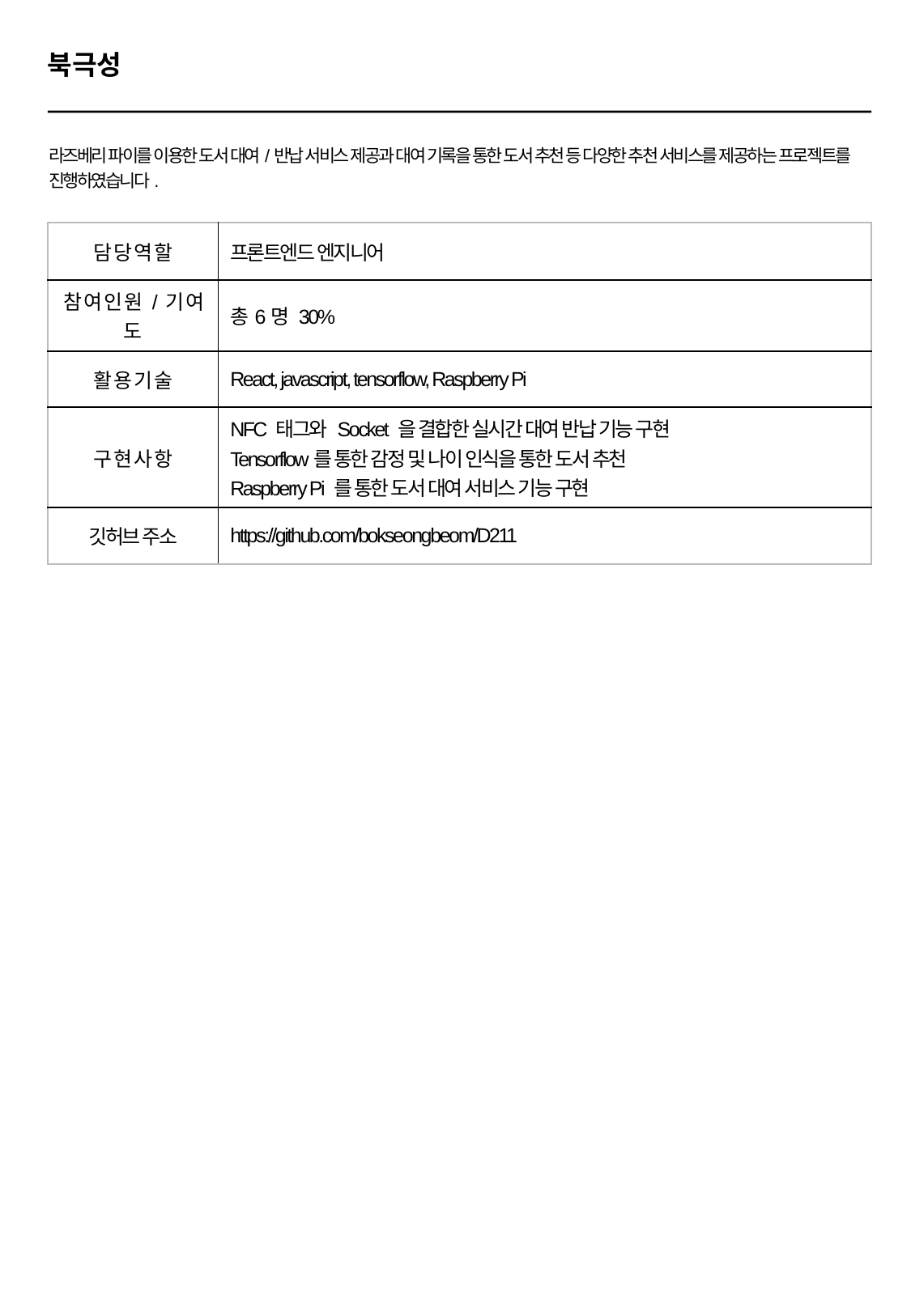

북극성

라즈베리 파이를 이용한 도서 대여/반납 서비스 제공과 대여 기록을 통한 도서 추천 등 다양한 추천 서비스를 제공하는 프로젝트를 진행하였습니다.
| 담 당 역 할 | 프론트엔드 엔지니어 |
| --- | --- |
| 참 여 인 원 / 기 여 도 | 총6명 30% |
| 활 용 기 술 | React, javascript, tensorflow, Raspberry Pi |
| 구 현 사 항 | NFC 태그와 Socket 을 결합한 실시간 대여 반납 기능 구현 Tensorflow를 통한 감정 및 나이 인식을 통한 도서 추천 Raspberry Pi 를 통한 도서 대여 서비스 기능 구현 |
| 깃허브 주소 | https://github.com/bokseongbeom/D211 |